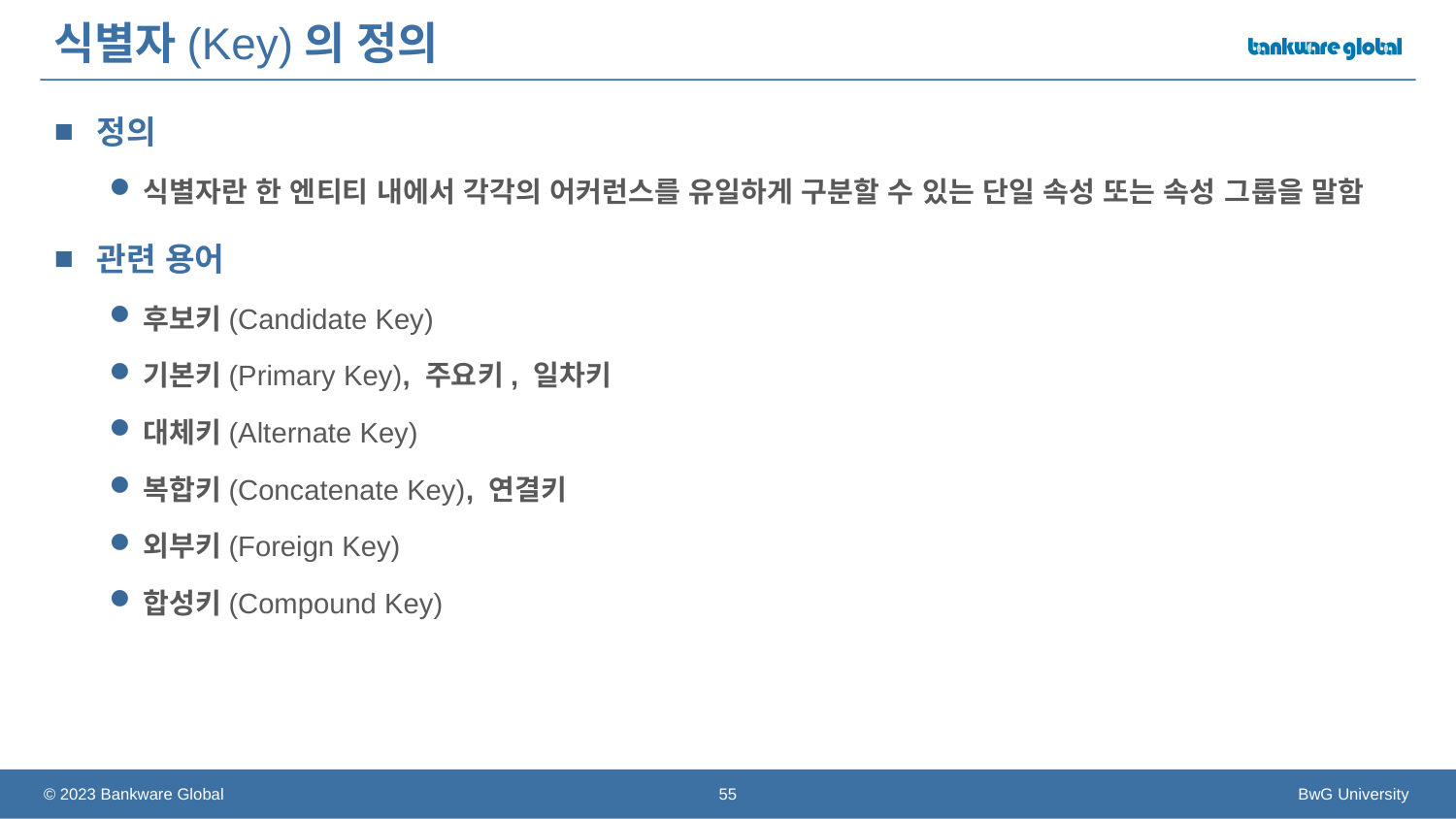

# 식별자(Key)의 정의
정의
식별자란 한 엔티티 내에서 각각의 어커런스를 유일하게 구분할 수 있는 단일 속성 또는 속성 그룹을 말함
관련 용어
후보키(Candidate Key)
기본키(Primary Key), 주요키, 일차키
대체키(Alternate Key)
복합키(Concatenate Key), 연결키
외부키(Foreign Key)
합성키(Compound Key)
55